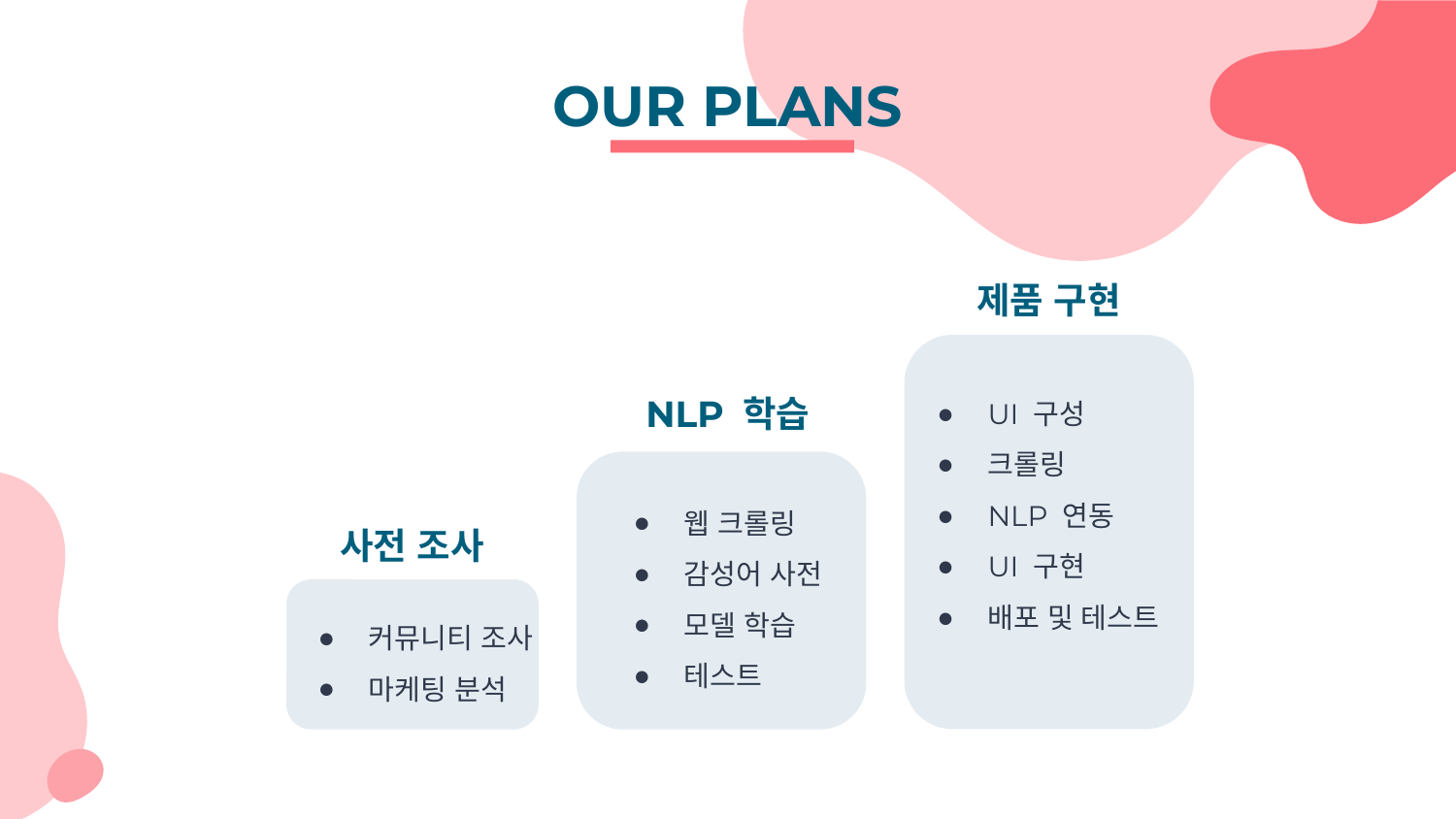

# OUR PLANS

제품 구현

UI 구성
크롤링
NLP 연동
UI 구현
배포 및 테스트

NLP 학습

웹 크롤링
감성어 사전
모델 학습
테스트
사전 조사

커뮤니티 조사
마케팅 분석